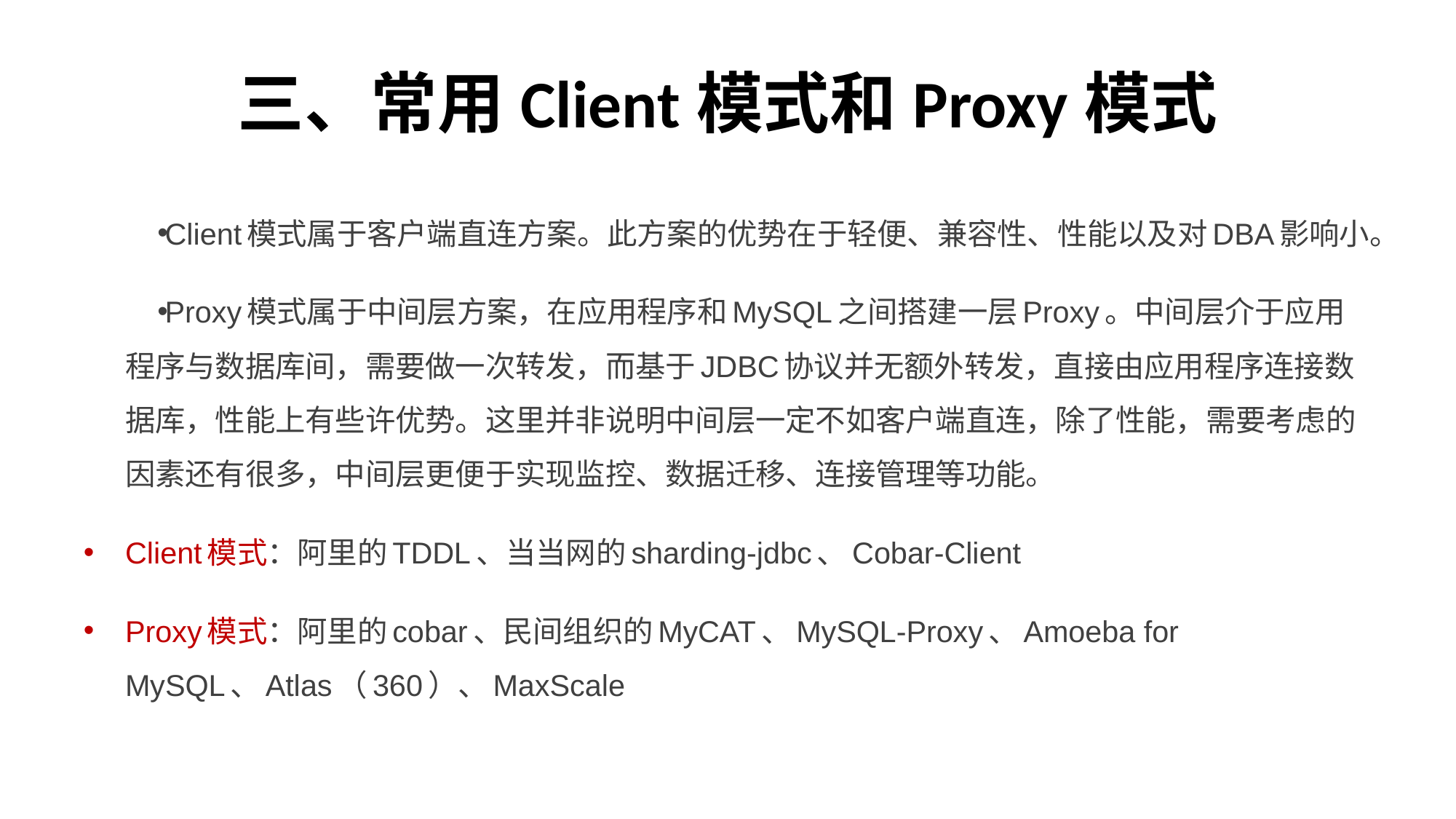

# 三、常用Client模式和Proxy模式
Client模式属于客户端直连方案。此方案的优势在于轻便、兼容性、性能以及对DBA影响小。
Proxy模式属于中间层方案，在应用程序和MySQL之间搭建一层Proxy。中间层介于应用程序与数据库间，需要做一次转发，而基于JDBC协议并无额外转发，直接由应用程序连接数据库，性能上有些许优势。这里并非说明中间层一定不如客户端直连，除了性能，需要考虑的因素还有很多，中间层更便于实现监控、数据迁移、连接管理等功能。
Client模式：阿里的TDDL、当当网的sharding-jdbc、Cobar-Client
Proxy模式：阿里的cobar、民间组织的MyCAT、MySQL-Proxy、Amoeba for MySQL、Atlas（360）、MaxScale